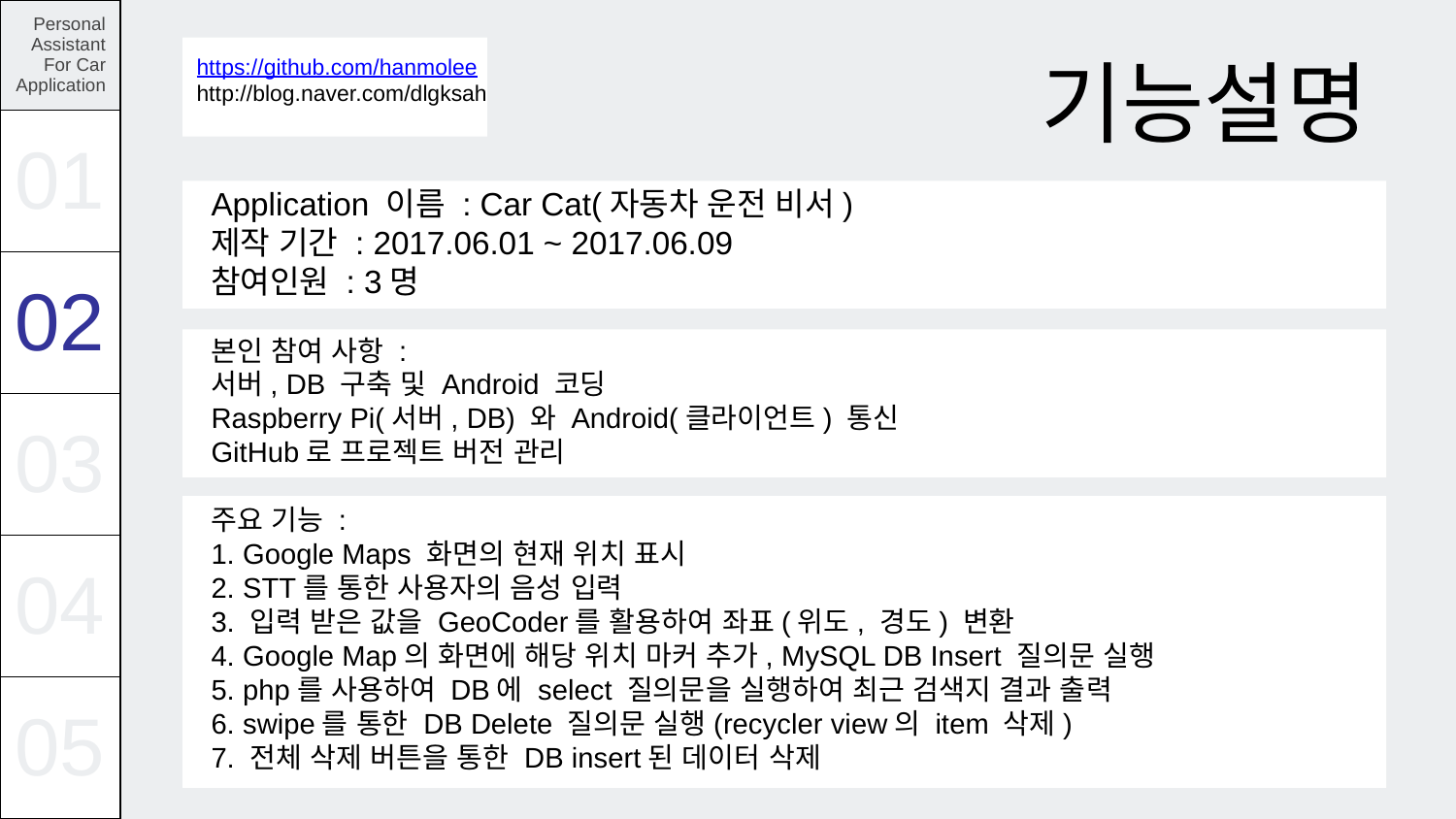

| Personal Assistant For Car Application |
| --- |
| 01 |
| 02 |
| 03 |
| 04 |
| 05 |
# 기능설명

https://github.com/hanmolee
http://blog.naver.com/dlgksah

Application 이름 : Car Cat(자동차 운전 비서)
제작 기간 : 2017.06.01 ~ 2017.06.09
참여인원 : 3명

본인 참여 사항 :
서버, DB 구축 및 Android 코딩
Raspberry Pi(서버, DB) 와 Android(클라이언트) 통신
GitHub로 프로젝트 버전 관리

주요 기능 :
1. Google Maps 화면의 현재 위치 표시
2. STT를 통한 사용자의 음성 입력
3. 입력 받은 값을 GeoCoder를 활용하여 좌표(위도, 경도) 변환
4. Google Map의 화면에 해당 위치 마커 추가, MySQL DB Insert 질의문 실행
5. php를 사용하여 DB에 select 질의문을 실행하여 최근 검색지 결과 출력
6. swipe를 통한 DB Delete 질의문 실행(recycler view의 item 삭제)
7. 전체 삭제 버튼을 통한 DB insert된 데이터 삭제